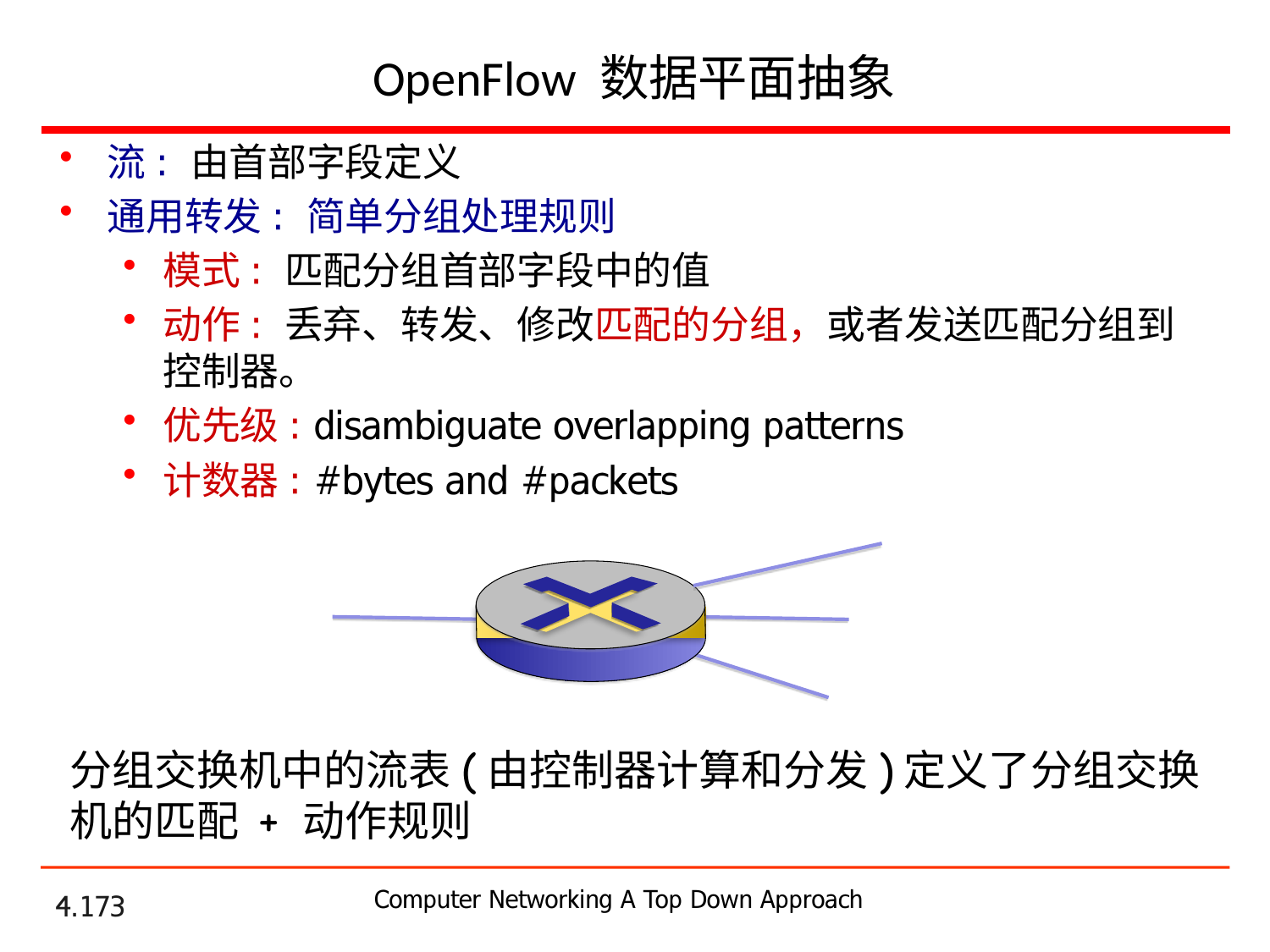

# OpenFlow 数据平面抽象
流: 由首部字段定义
通用转发: 简单分组处理规则
模式: 匹配分组首部字段中的值
动作: 丢弃、转发、修改匹配的分组，或者发送匹配分组到控制器。
优先级: disambiguate overlapping patterns
计数器: #bytes and #packets

分组交换机中的流表(由控制器计算和分发)定义了分组交换机的匹配 + 动作规则